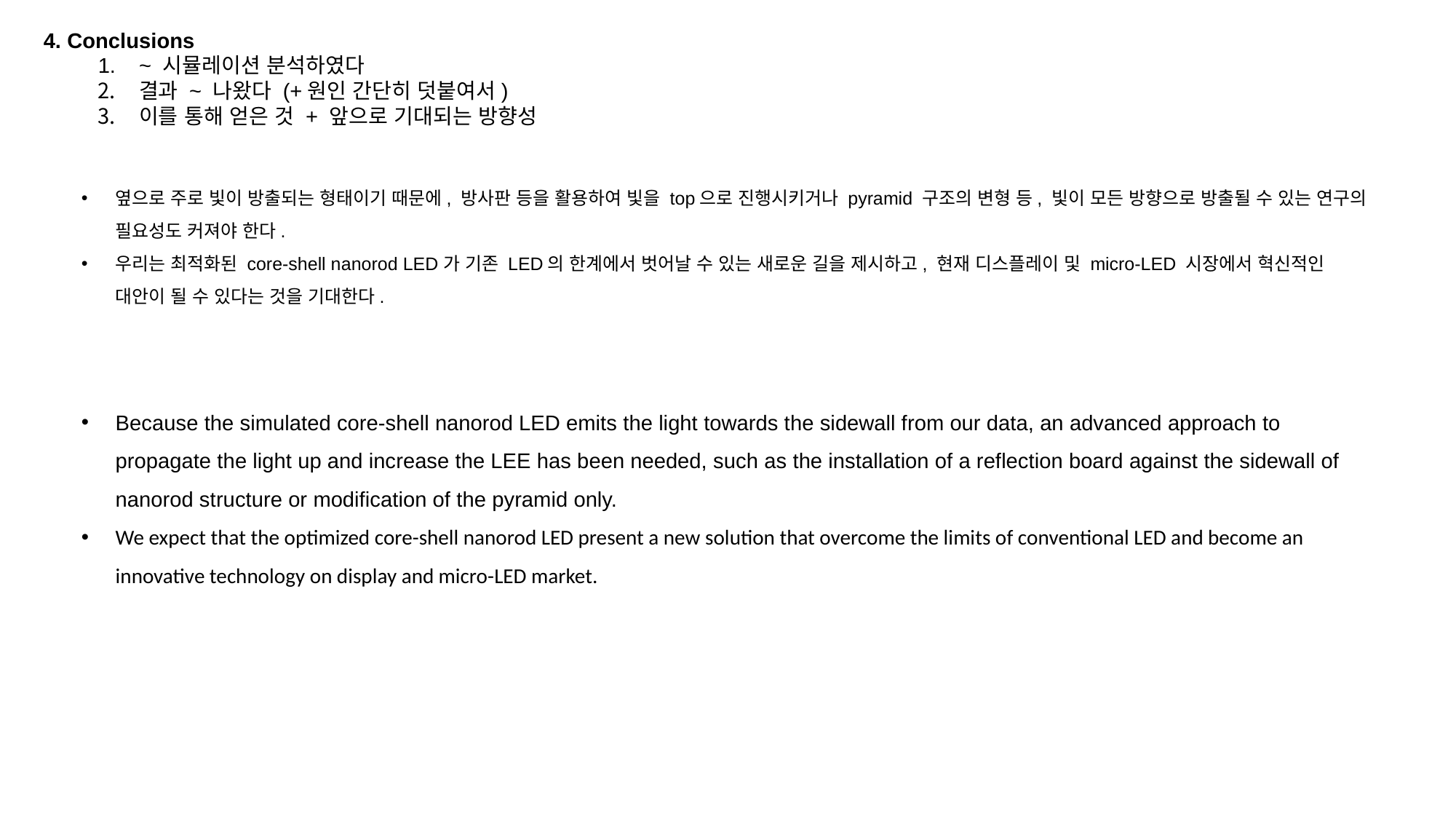

4. Conclusions
~ 시뮬레이션 분석하였다
결과 ~ 나왔다 (+원인 간단히 덧붙여서)
이를 통해 얻은 것 + 앞으로 기대되는 방향성
옆으로 주로 빛이 방출되는 형태이기 때문에, 방사판 등을 활용하여 빛을 top으로 진행시키거나 pyramid 구조의 변형 등, 빛이 모든 방향으로 방출될 수 있는 연구의 필요성도 커져야 한다.
우리는 최적화된 core-shell nanorod LED가 기존 LED의 한계에서 벗어날 수 있는 새로운 길을 제시하고, 현재 디스플레이 및 micro-LED 시장에서 혁신적인 대안이 될 수 있다는 것을 기대한다.
Because the simulated core-shell nanorod LED emits the light towards the sidewall from our data, an advanced approach to propagate the light up and increase the LEE has been needed, such as the installation of a reflection board against the sidewall of nanorod structure or modification of the pyramid only.
We expect that the optimized core-shell nanorod LED present a new solution that overcome the limits of conventional LED and become an innovative technology on display and micro-LED market.